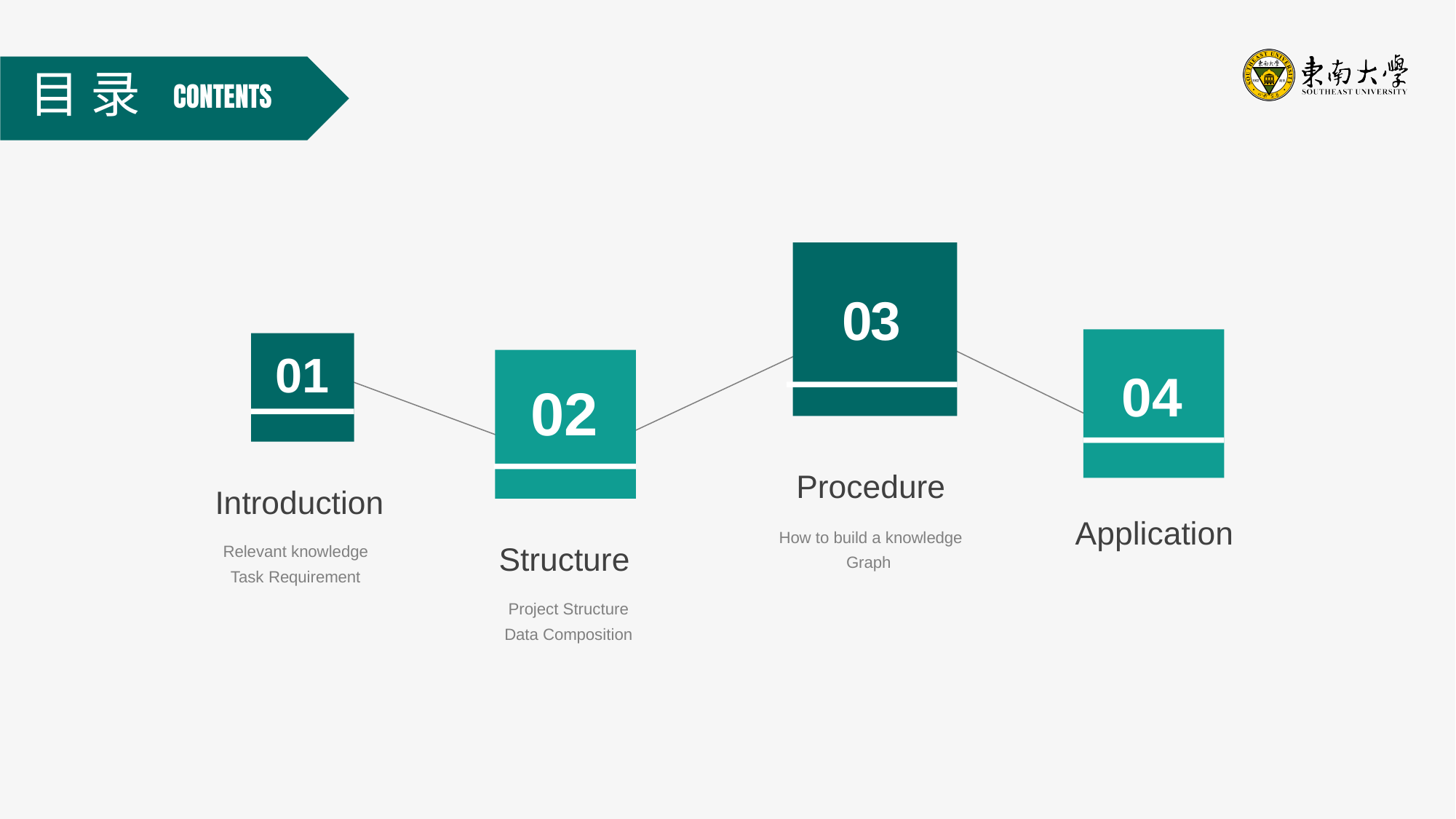

目 录
CONTENTS

03

04

01

02

Procedure
Introduction
Application
How to build a knowledge Graph
Relevant knowledge
Task Requirement
Structure
Project Structure
Data Composition